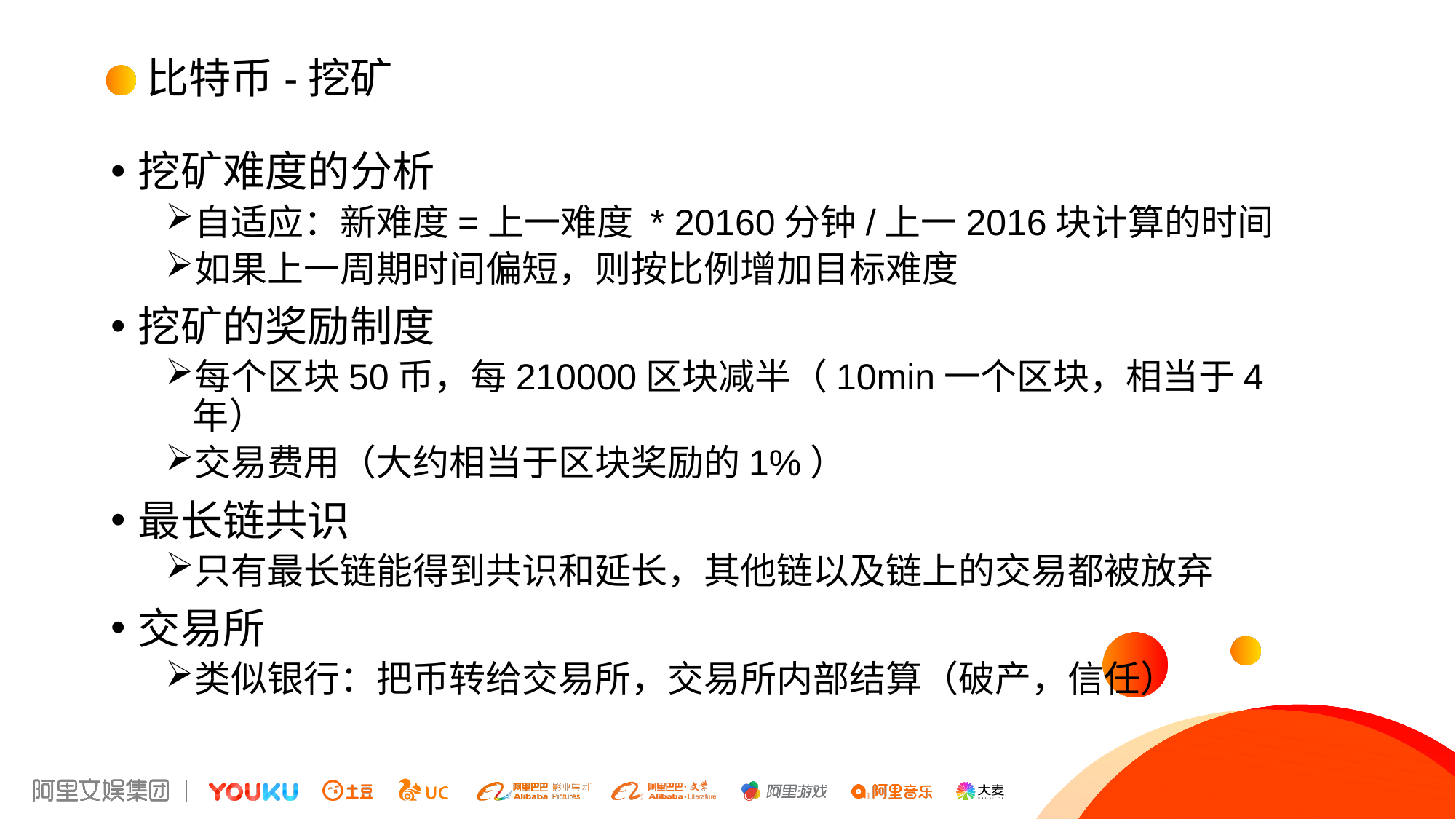

# 比特币-挖矿
挖矿难度的分析
自适应：新难度=上一难度 * 20160分钟/上一2016块计算的时间
如果上一周期时间偏短，则按比例增加目标难度
挖矿的奖励制度
每个区块50币，每210000区块减半（10min一个区块，相当于4年）
交易费用（大约相当于区块奖励的1%）
最长链共识
只有最长链能得到共识和延长，其他链以及链上的交易都被放弃
交易所
类似银行：把币转给交易所，交易所内部结算（破产，信任）